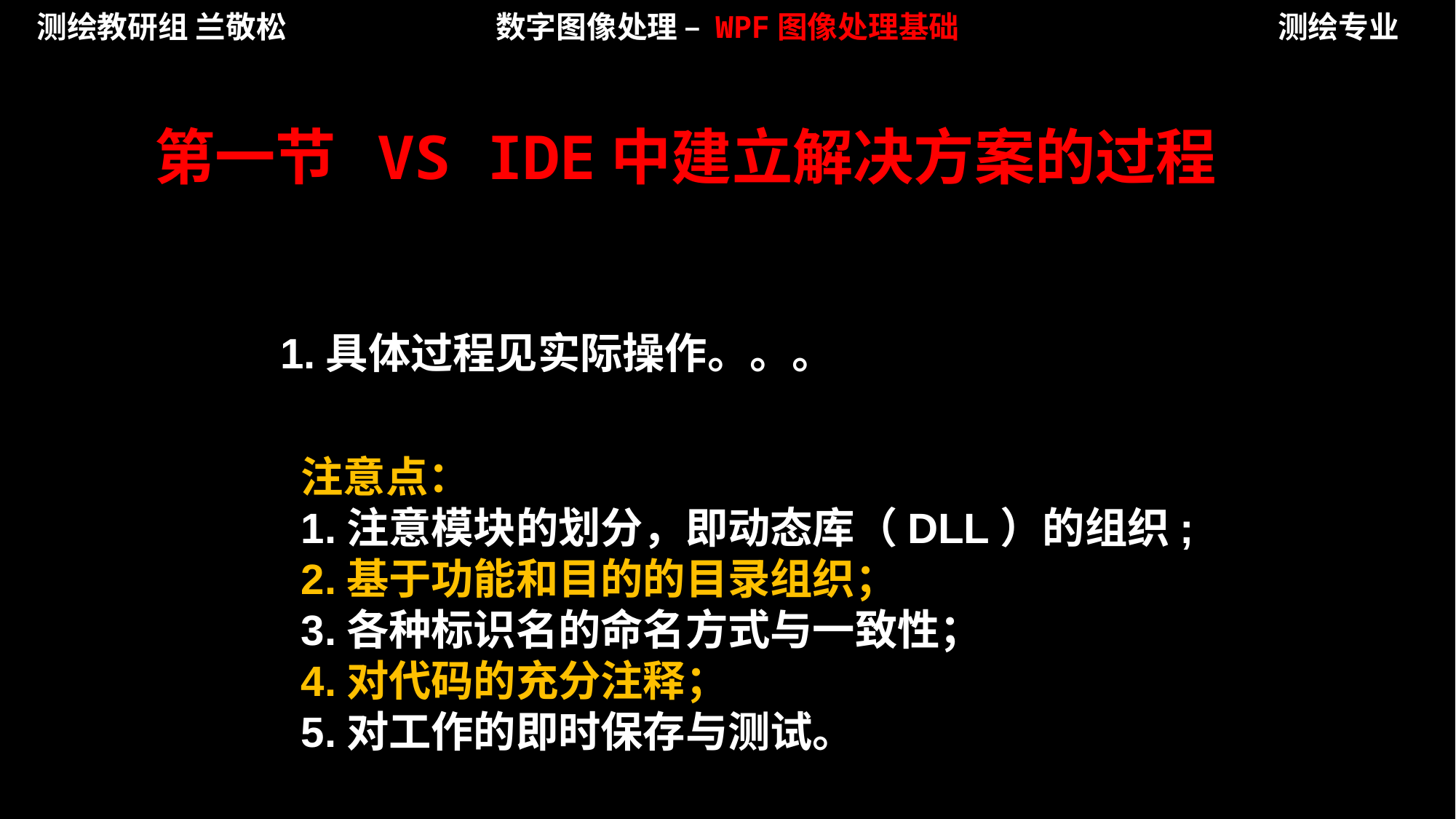

测绘教研组 兰敬松
数字图像处理 – WPF图像处理基础
测绘专业
第一节  VS IDE中建立解决方案的过程
1.具体过程见实际操作。。。
注意点：
1.注意模块的划分，即动态库（DLL）的组织;
2.基于功能和目的的目录组织；
3.各种标识名的命名方式与一致性；
4.对代码的充分注释；
5.对工作的即时保存与测试。